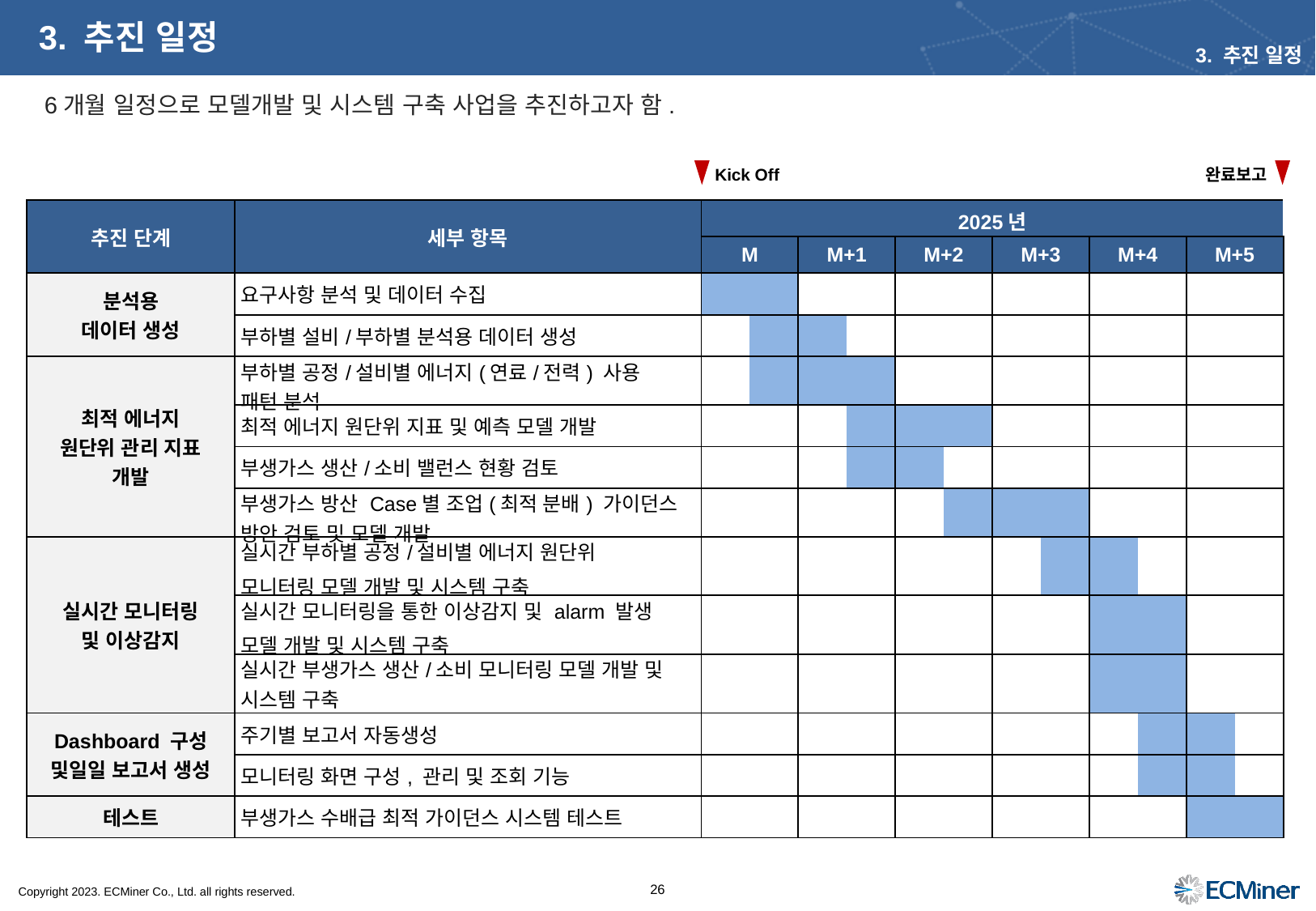

3. 추진 일정
3. 추진 일정
6개월 일정으로 모델개발 및 시스템 구축 사업을 추진하고자 함.

Kick Off
완료보고

| 추진 단계 | 세부 항목 | 2025년 |  |  |  |  |  | 2023년 |  |  |  |  |  |
| --- | --- | --- | --- | --- | --- | --- | --- | --- | --- | --- | --- | --- | --- |
|  |  | M |  | M+1 |  | M+2 |  | M+3 |  | M+4 |  | M+5 |  |
| 분석용 데이터 생성 | 요구사항 분석 및 데이터 수집 |  |  |  |  |  |  |  |  |  |  |  |  |
|  | 부하별 설비/부하별 분석용 데이터 생성 |  |  |  |  |  |  |  |  |  |  |  |  |
| 최적 에너지 원단위 관리 지표 개발 | 부하별 공정/설비별 에너지(연료/전력) 사용 패턴 분석 |  |  |  |  |  |  |  |  |  |  |  |  |
|  | 최적 에너지 원단위 지표 및 예측 모델 개발 |  |  |  |  |  |  |  |  |  |  |  |  |
|  | 부생가스 생산/소비 밸런스 현황 검토 |  |  |  |  |  |  |  |  |  |  |  |  |
| 예측 모델 개발(Action Guidance) | 부생가스 방산 Case별 조업(최적 분배) 가이던스 방안 검토 및 모델 개발 |  |  |  |  |  |  |  |  |  |  |  |  |
| 실시간 모니터링 및 이상감지 | 실시간 부하별 공정/설비별 에너지 원단위 모니터링 모델 개발 및 시스템 구축 |  |  |  |  |  |  |  |  |  |  |  |  |
|  | 실시간 모니터링을 통한 이상감지 및 alarm 발생 모델 개발 및 시스템 구축 |  |  |  |  |  |  |  |  |  |  |  |  |
|  | 실시간 부생가스 생산/소비 모니터링 모델 개발 및 시스템 구축 |  |  |  |  |  |  |  |  |  |  |  |  |
| Dashboard 구성 및일일 보고서 생성 | 주기별 보고서 자동생성 |  |  |  |  |  |  |  |  |  |  |  |  |
|  | 모니터링 화면 구성, 관리 및 조회 기능 |  |  |  |  |  |  |  |  |  |  |  |  |
| 테스트 | 부생가스 수배급 최적 가이던스 시스템 테스트 |  |  |  |  |  |  |  |  |  |  |  |  |